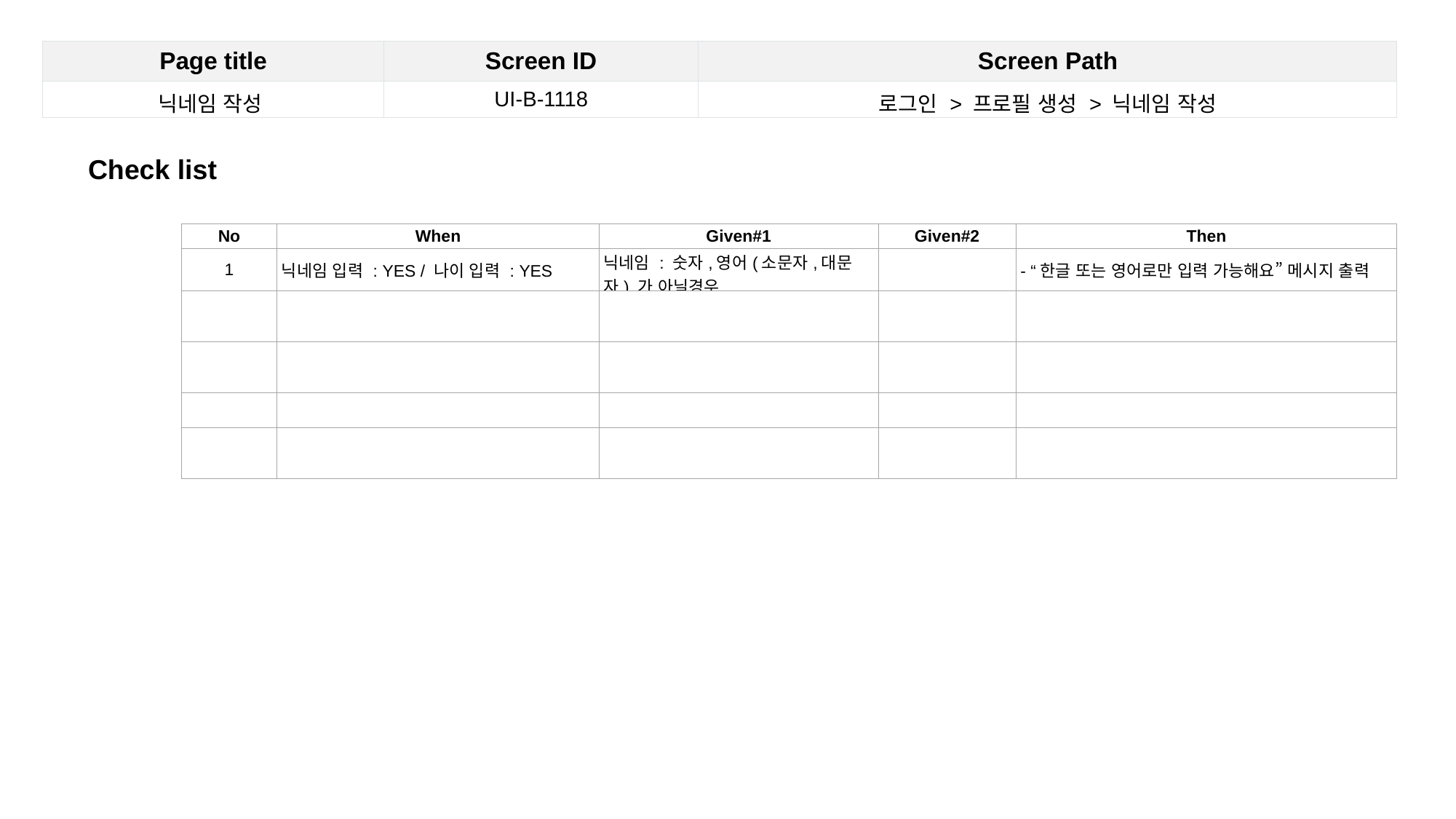

| Page title | Screen ID | Screen Path |
| --- | --- | --- |
| 닉네임 작성 | UI-B-1118 | 로그인 > 프로필 생성 > 닉네임 작성 |
Check list

| No | When | Given#1 | Given#2 | Then |
| --- | --- | --- | --- | --- |
| 1 | 닉네임 입력 : YES / 나이 입력 : YES | 닉네임 : 숫자,영어(소문자,대문자) 가 아닐경우 |  | - “한글 또는 영어로만 입력 가능해요” 메시지 출력 |
|  |  |  |  |  |
|  |  |  |  |  |
|  |  |  |  |  |
|  |  |  |  |  |